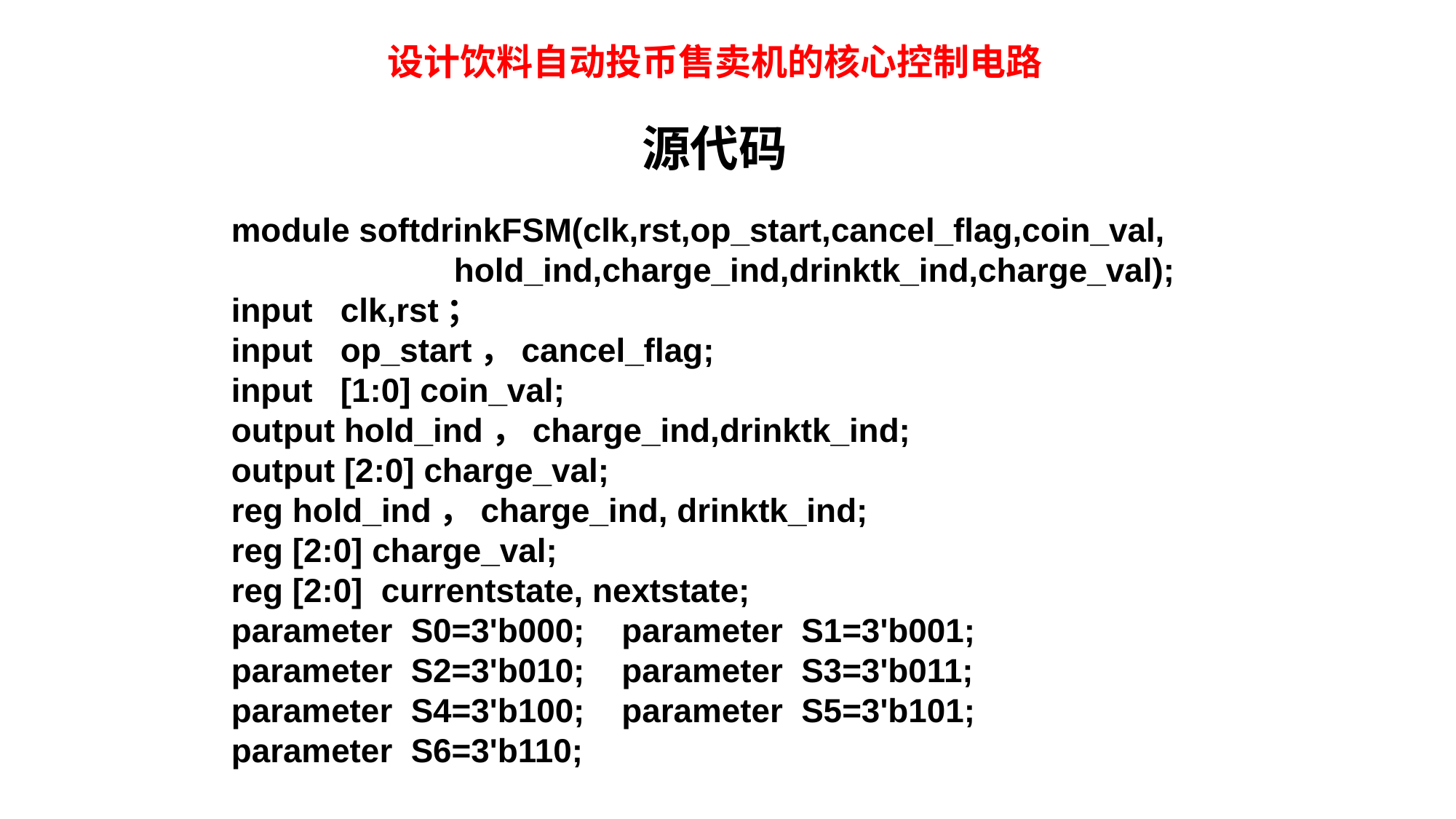

设计饮料自动投币售卖机的核心控制电路
源代码
module softdrinkFSM(clk,rst,op_start,cancel_flag,coin_val,
                        hold_ind,charge_ind,drinktk_ind,charge_val);
input   clk,rst；
input   op_start，cancel_flag;
input   [1:0] coin_val;
output hold_ind，charge_ind,drinktk_ind;
output [2:0] charge_val;
reg hold_ind，charge_ind, drinktk_ind;
reg [2:0] charge_val;
reg [2:0]  currentstate, nextstate;
parameter  S0=3'b000;    parameter  S1=3'b001;
parameter  S2=3'b010;    parameter  S3=3'b011;
parameter  S4=3'b100;    parameter  S5=3'b101;
parameter  S6=3'b110;